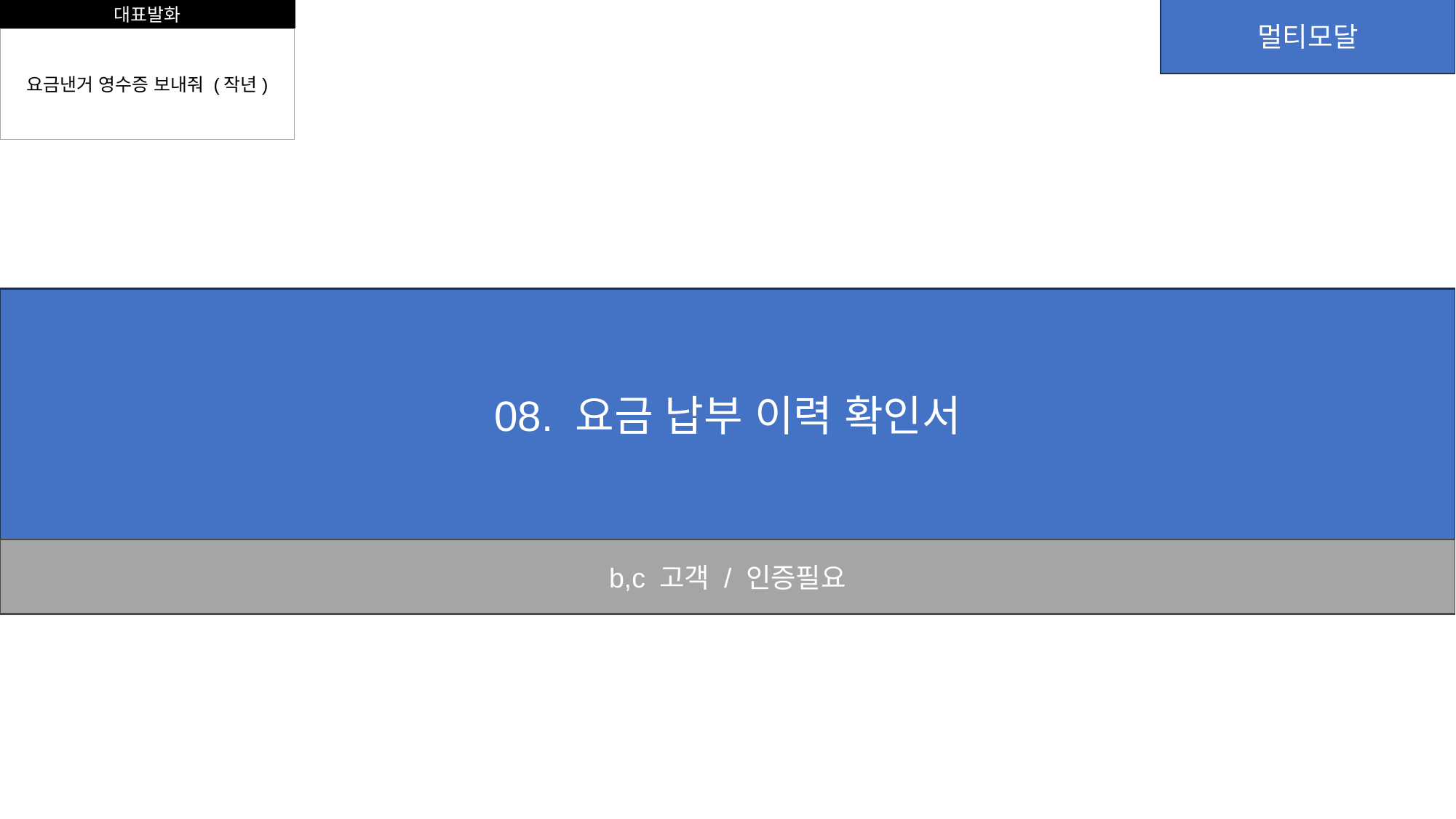

대표발화
멀티모달
요금낸거 영수증 보내줘 (작년)
08. 요금 납부 이력 확인서
b,c 고객 / 인증필요